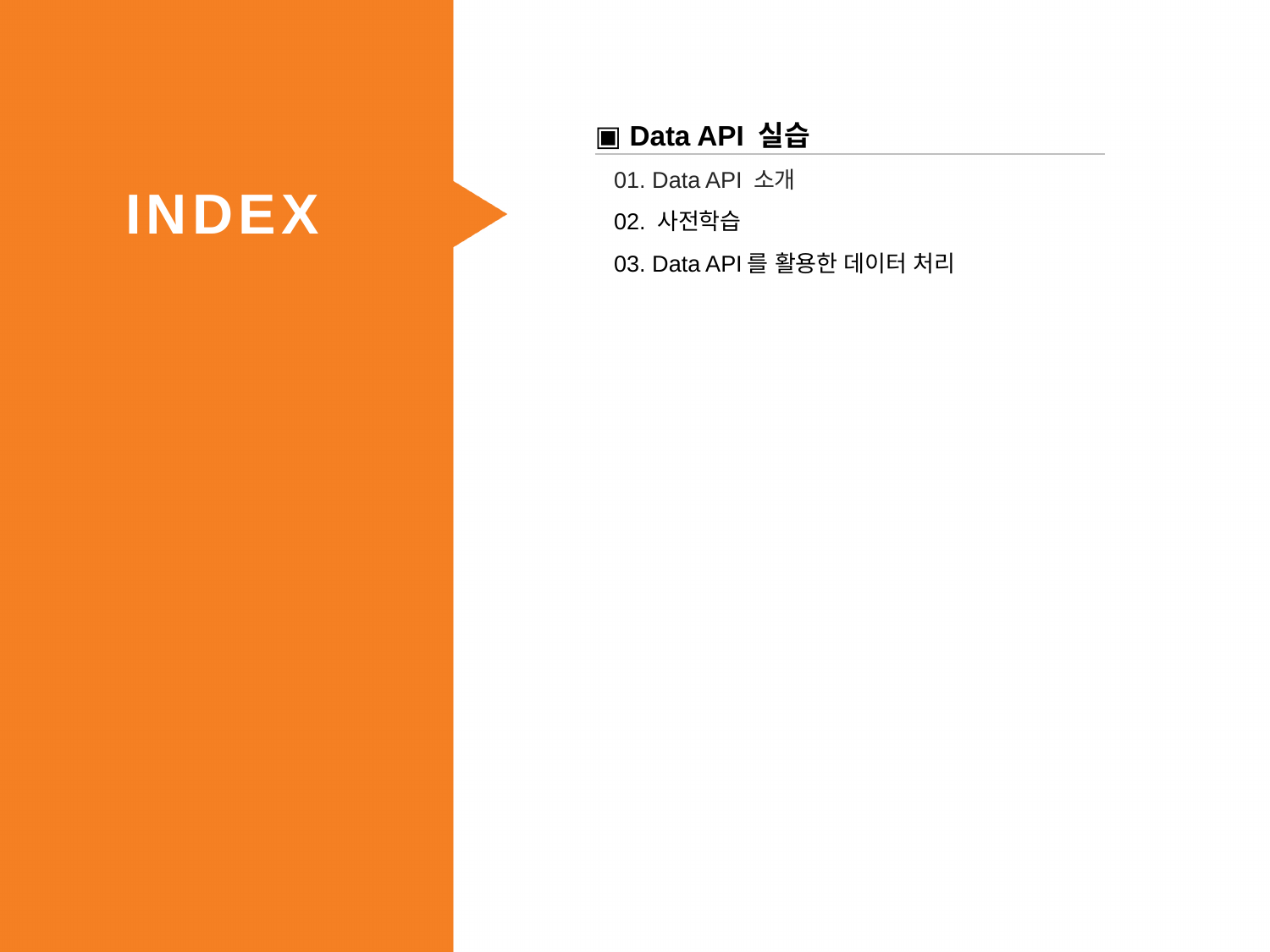

| ▣ Data API 실습 |
| --- |
| 01. Data API 소개 |
| 02. 사전학습 |
| 03. Data API를 활용한 데이터 처리 |
INDEX